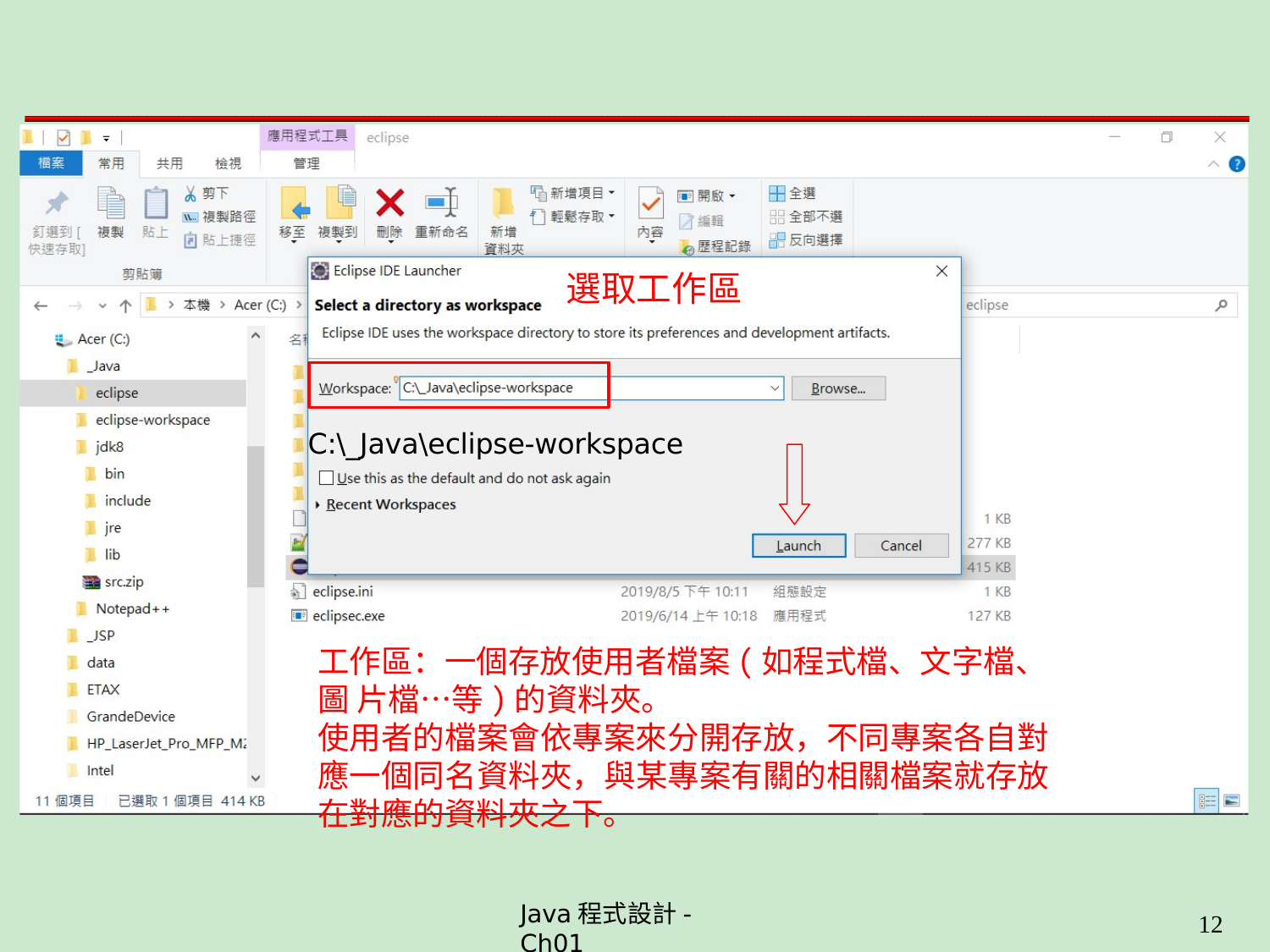

# 選取工作區

C:\_Java\eclipse-workspace
工作區：一個存放使用者檔案(如程式檔、文字檔、圖 片檔…等)的資料夾。
使用者的檔案會依專案來分開存放，不同專案各自對 應一個同名資料夾，與某專案有關的相關檔案就存放 在對應的資料夾之下。
Java程式設計-Ch01
12